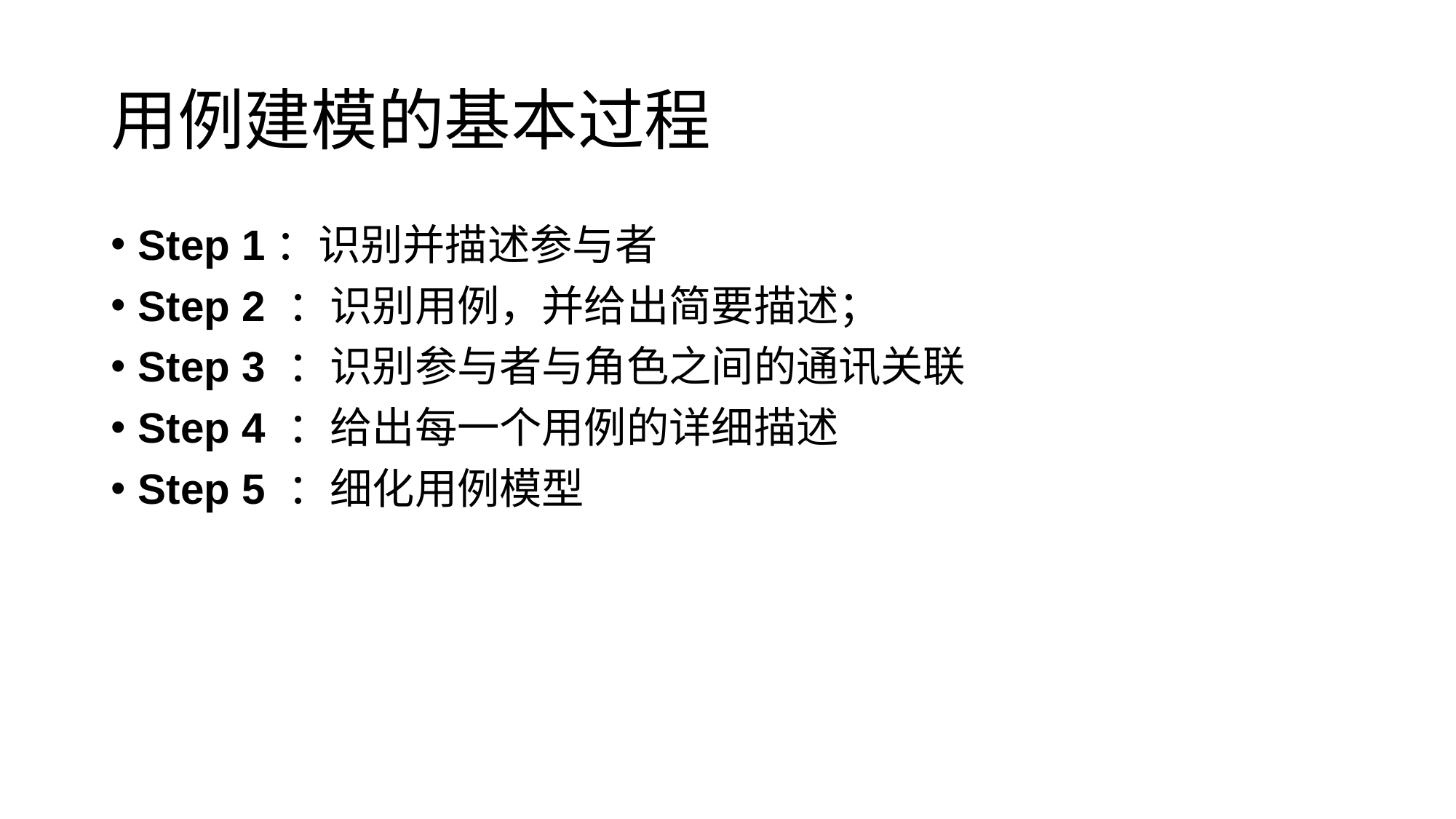

# 用例建模的基本过程
Step 1：识别并描述参与者
Step 2 ：识别用例，并给出简要描述；
Step 3 ：识别参与者与角色之间的通讯关联
Step 4 ：给出每一个用例的详细描述
Step 5 ：细化用例模型